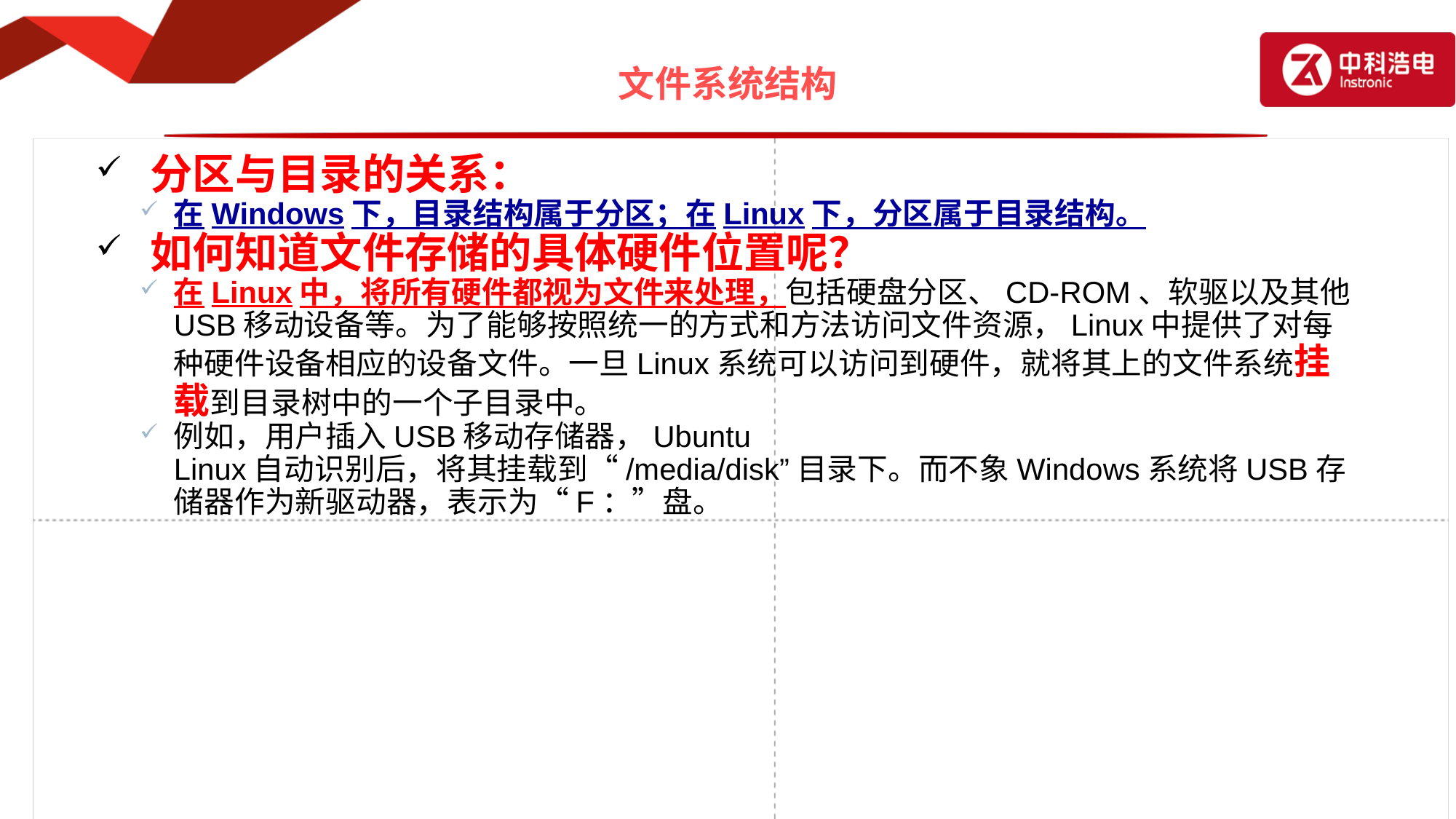

# 文件系统结构
分区与目录的关系：
在Windows下，目录结构属于分区；在Linux下，分区属于目录结构。
如何知道文件存储的具体硬件位置呢？
在Linux中，将所有硬件都视为文件来处理，包括硬盘分区、CD-ROM、软驱以及其他USB移动设备等。为了能够按照统一的方式和方法访问文件资源，Linux中提供了对每种硬件设备相应的设备文件。一旦Linux系统可以访问到硬件，就将其上的文件系统挂载到目录树中的一个子目录中。
例如，用户插入USB移动存储器，Ubuntu Linux自动识别后，将其挂载到“/media/disk”目录下。而不象Windows系统将USB存储器作为新驱动器，表示为“F：”盘。